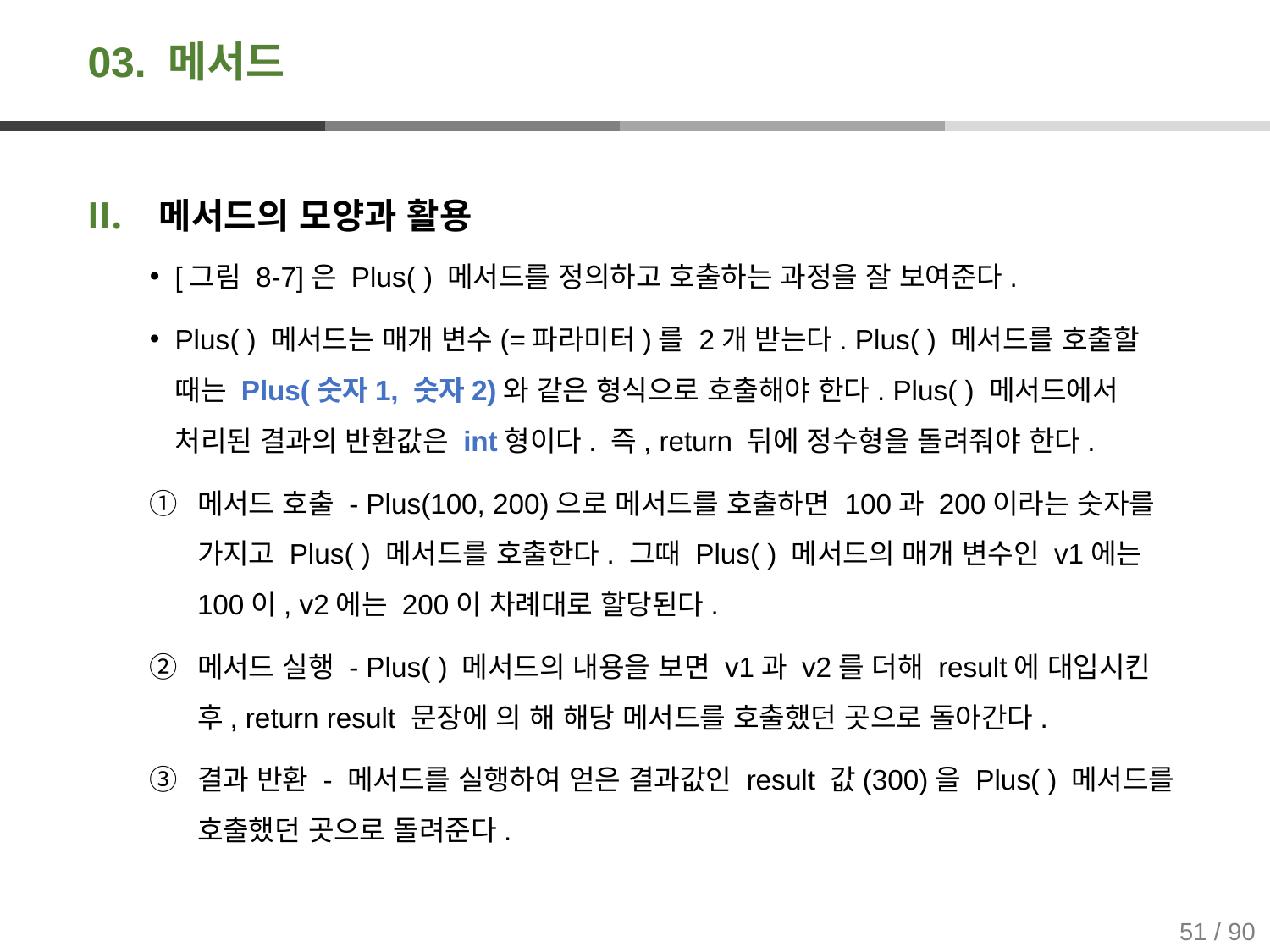

# 03. 메서드
메서드의 모양과 활용
[그림 8-7]은 Plus( ) 메서드를 정의하고 호출하는 과정을 잘 보여준다.
Plus( ) 메서드는 매개 변수(=파라미터)를 2개 받는다. Plus( ) 메서드를 호출할 때는 Plus(숫자1, 숫자2)와 같은 형식으로 호출해야 한다. Plus( ) 메서드에서 처리된 결과의 반환값은 int형이다. 즉, return 뒤에 정수형을 돌려줘야 한다.
메서드 호출 - Plus(100, 200)으로 메서드를 호출하면 100과 200이라는 숫자를 가지고 Plus( ) 메서드를 호출한다. 그때 Plus( ) 메서드의 매개 변수인 v1에는 100이, v2에는 200이 차례대로 할당된다.
메서드 실행 - Plus( ) 메서드의 내용을 보면 v1과 v2를 더해 result에 대입시킨 후, return result 문장에 의 해 해당 메서드를 호출했던 곳으로 돌아간다.
결과 반환 - 메서드를 실행하여 얻은 결과값인 result 값(300)을 Plus( ) 메서드를 호출했던 곳으로 돌려준다.